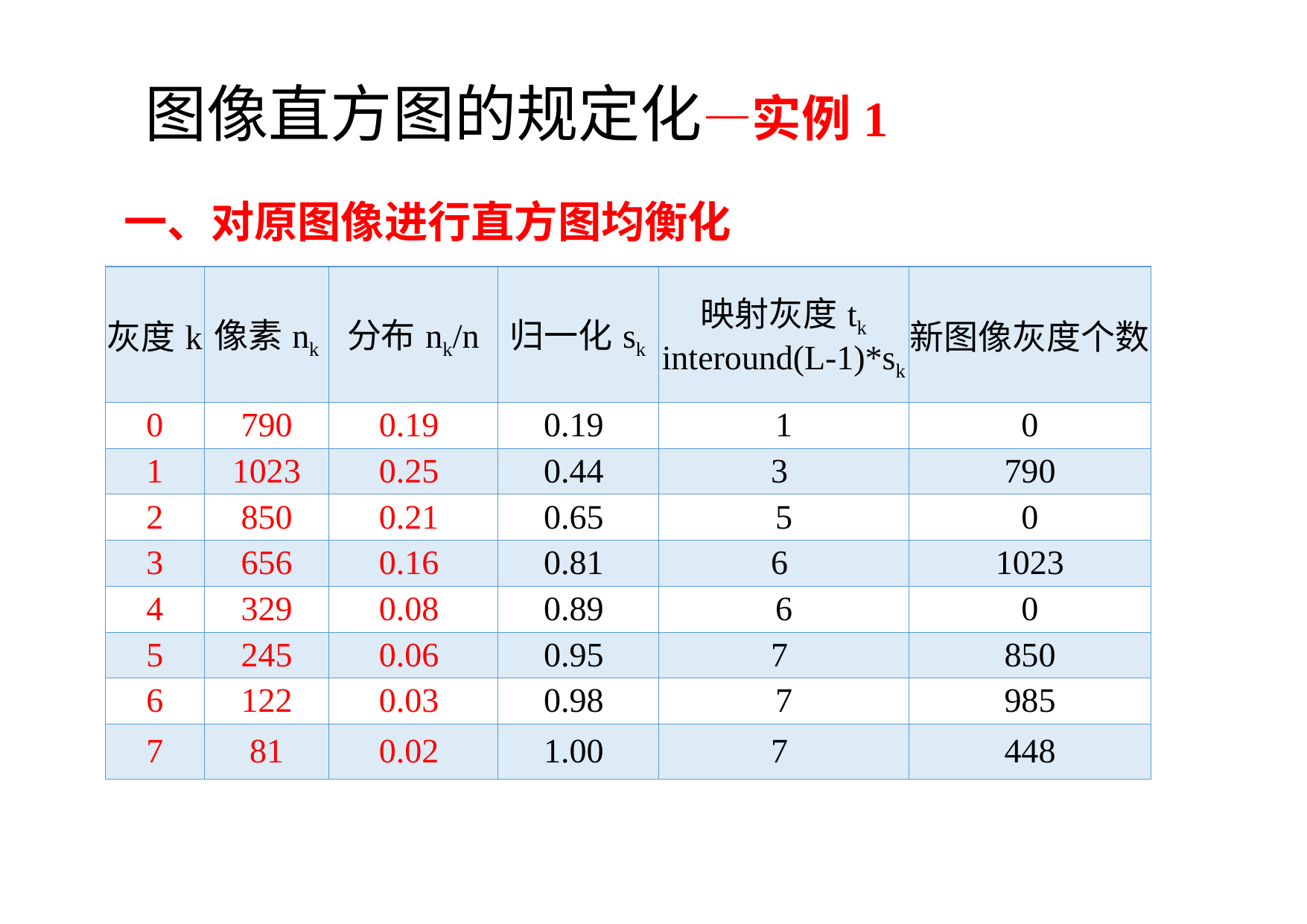

图像直方图的规定化—实例1
一、对原图像进行直方图均衡化
| 灰度k | 像素nk | 分布nk/n | 归一化sk | 映射灰度tk interound(L-1)\*sk | 新图像灰度个数 |
| --- | --- | --- | --- | --- | --- |
| 0 | 790 | 0.19 | 0.19 | 1 | 0 |
| 1 | 1023 | 0.25 | 0.44 | 3 | 790 |
| 2 | 850 | 0.21 | 0.65 | 5 | 0 |
| 3 | 656 | 0.16 | 0.81 | 6 | 1023 |
| 4 | 329 | 0.08 | 0.89 | 6 | 0 |
| 5 | 245 | 0.06 | 0.95 | 7 | 850 |
| 6 | 122 | 0.03 | 0.98 | 7 | 985 |
| 7 | 81 | 0.02 | 1.00 | 7 | 448 |